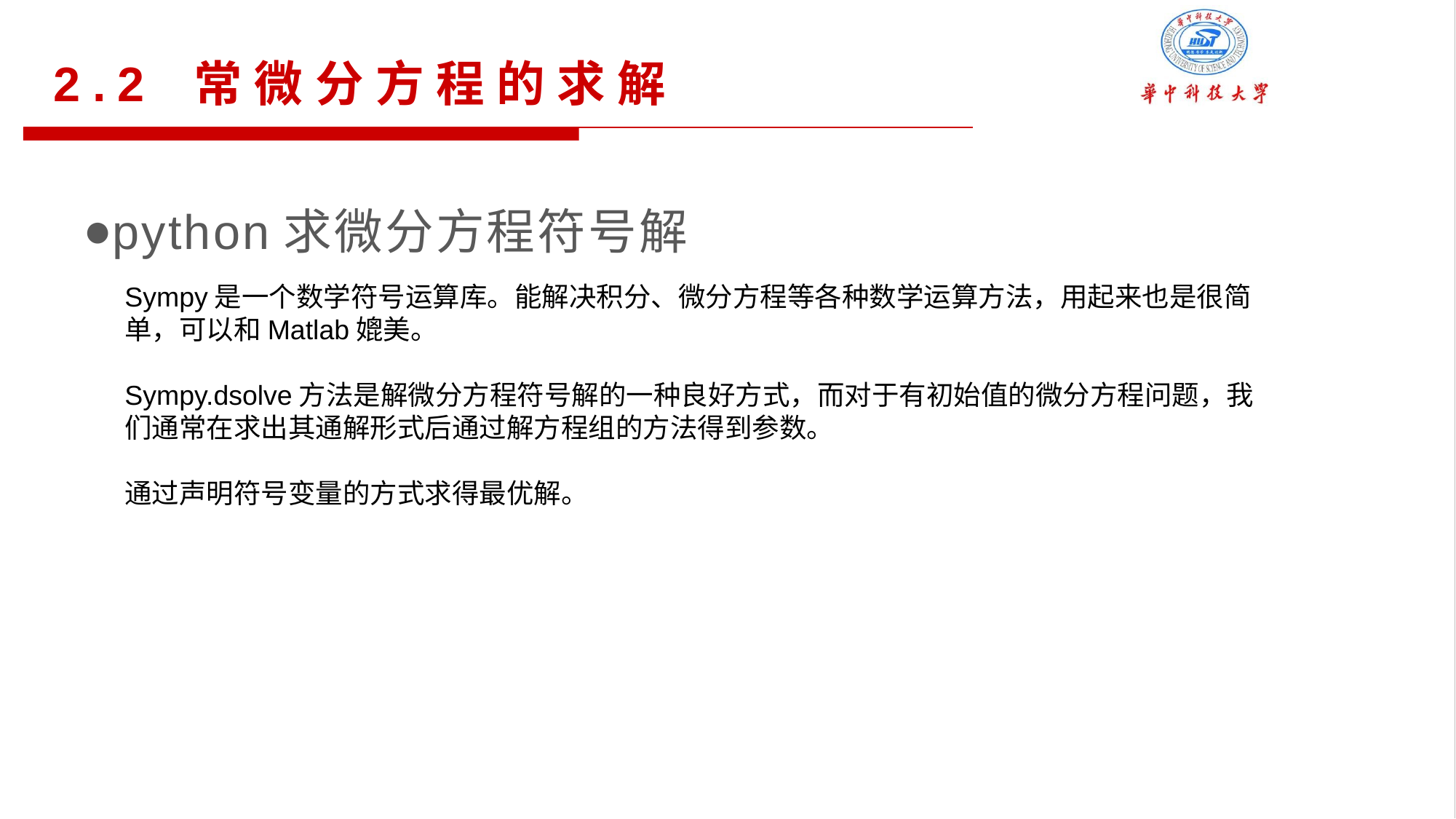

2.2 常微分方程的求解

python求微分方程符号解
Sympy是一个数学符号运算库。能解决积分、微分方程等各种数学运算方法，用起来也是很简单，可以和Matlab媲美。

Sympy.dsolve方法是解微分方程符号解的一种良好方式，而对于有初始值的微分方程问题，我们通常在求出其通解形式后通过解方程组的方法得到参数。

通过声明符号变量的方式求得最优解。